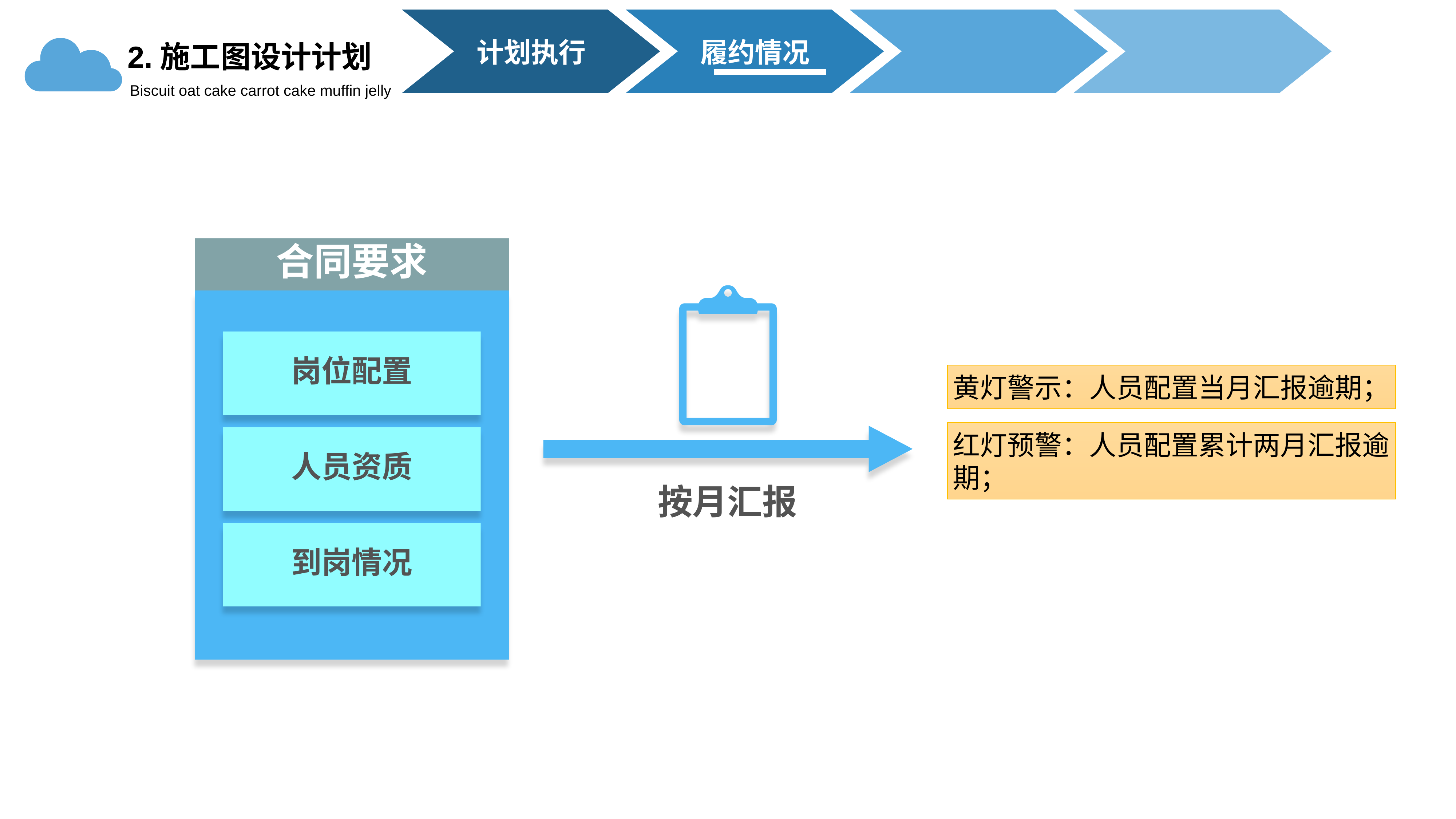

计划执行
履约情况

2.施工图设计计划

Biscuit oat cake carrot cake muffin jelly
合同要求

岗位配置
人员资质
到岗情况

按月汇报
黄灯警示：人员配置当月汇报逾期；
红灯预警：人员配置累计两月汇报逾期；
33